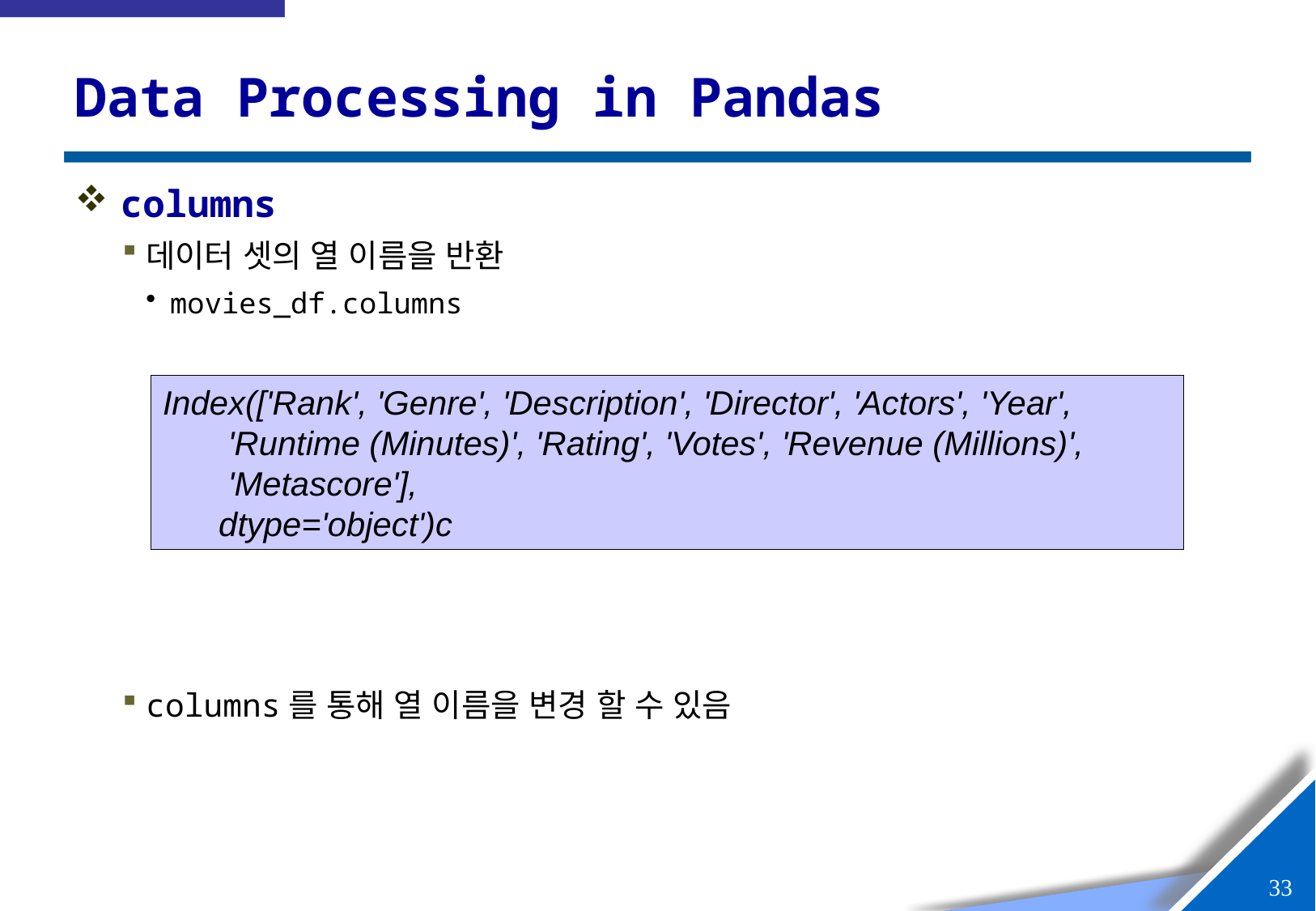

# Data Processing in Pandas
columns
데이터 셋의 열 이름을 반환
movies_df.columns

columns를 통해 열 이름을 변경 할 수 있음

Index(['Rank', 'Genre', 'Description', 'Director', 'Actors', 'Year',
       'Runtime (Minutes)', 'Rating', 'Votes', 'Revenue (Millions)',
       'Metascore'],
      dtype='object')c
33